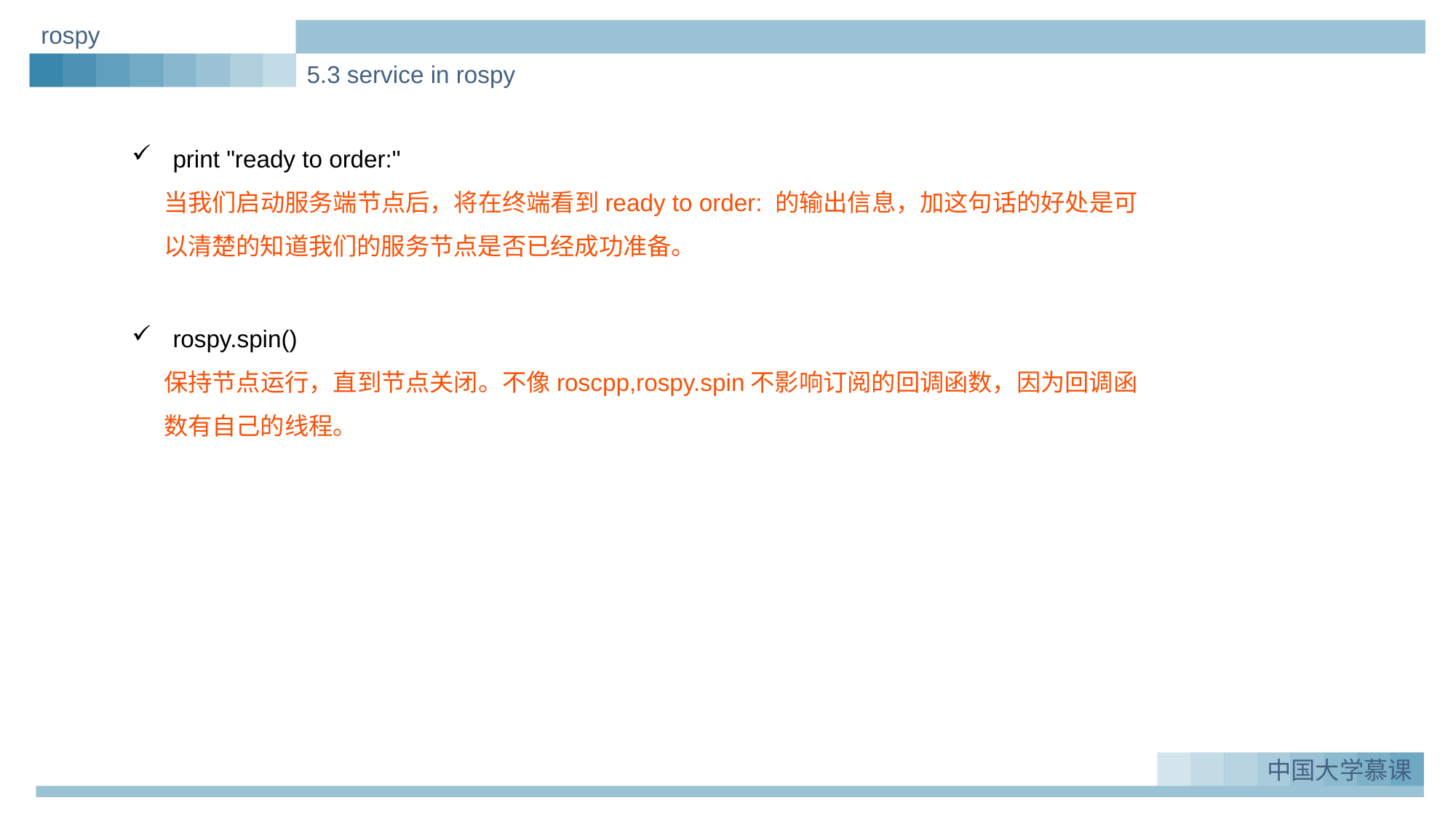

rospy
5.3 service in rospy

print "ready to order:"
当我们启动服务端节点后，将在终端看到ready to order: 的输出信息，加这句话的好处是可以清楚的知道我们的服务节点是否已经成功准备。

rospy.spin()
保持节点运行，直到节点关闭。不像roscpp,rospy.spin不影响订阅的回调函数，因为回调函数有自己的线程。

实例一：Greeting_demo
1.
中国大学慕课